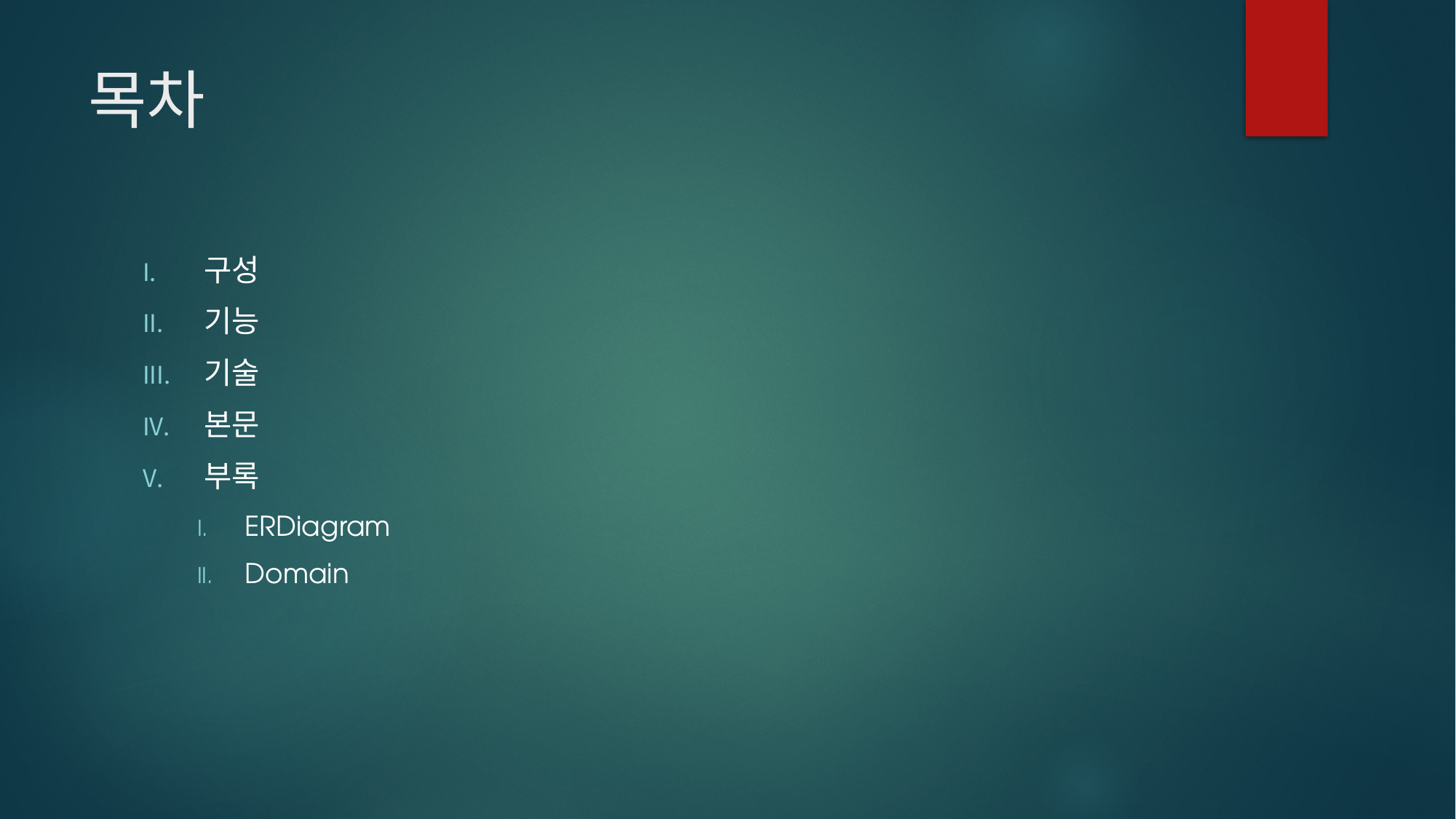

# 목차
구성
기능
기술
본문
부록
ERDiagram
Domain